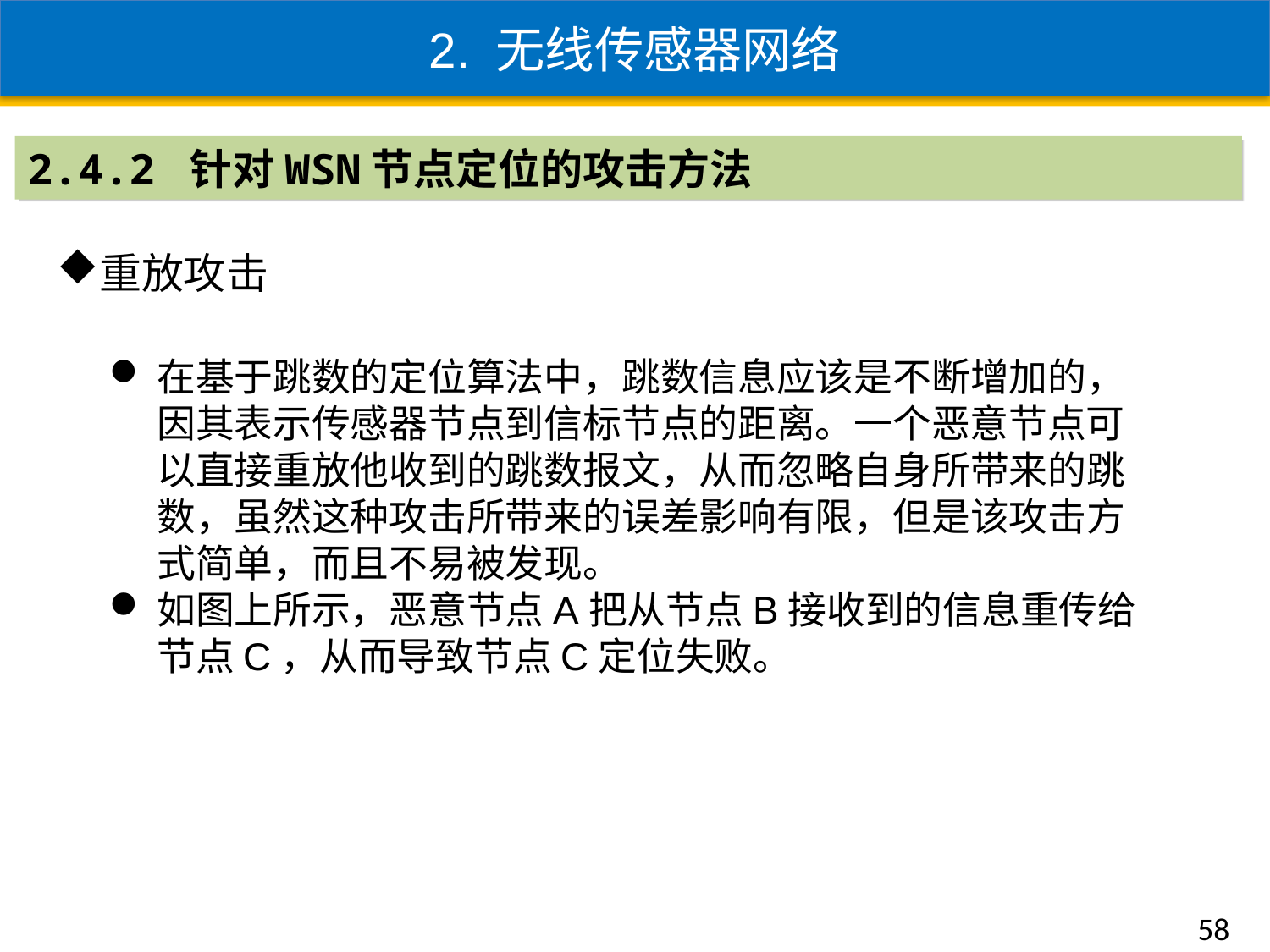

2. 无线传感器网络

2.4.2 针对WSN节点定位的攻击方法
重放攻击
在基于跳数的定位算法中，跳数信息应该是不断增加的，因其表示传感器节点到信标节点的距离。一个恶意节点可以直接重放他收到的跳数报文，从而忽略自身所带来的跳数，虽然这种攻击所带来的误差影响有限，但是该攻击方式简单，而且不易被发现。
如图上所示，恶意节点A把从节点B接收到的信息重传给节点C，从而导致节点C定位失败。
58